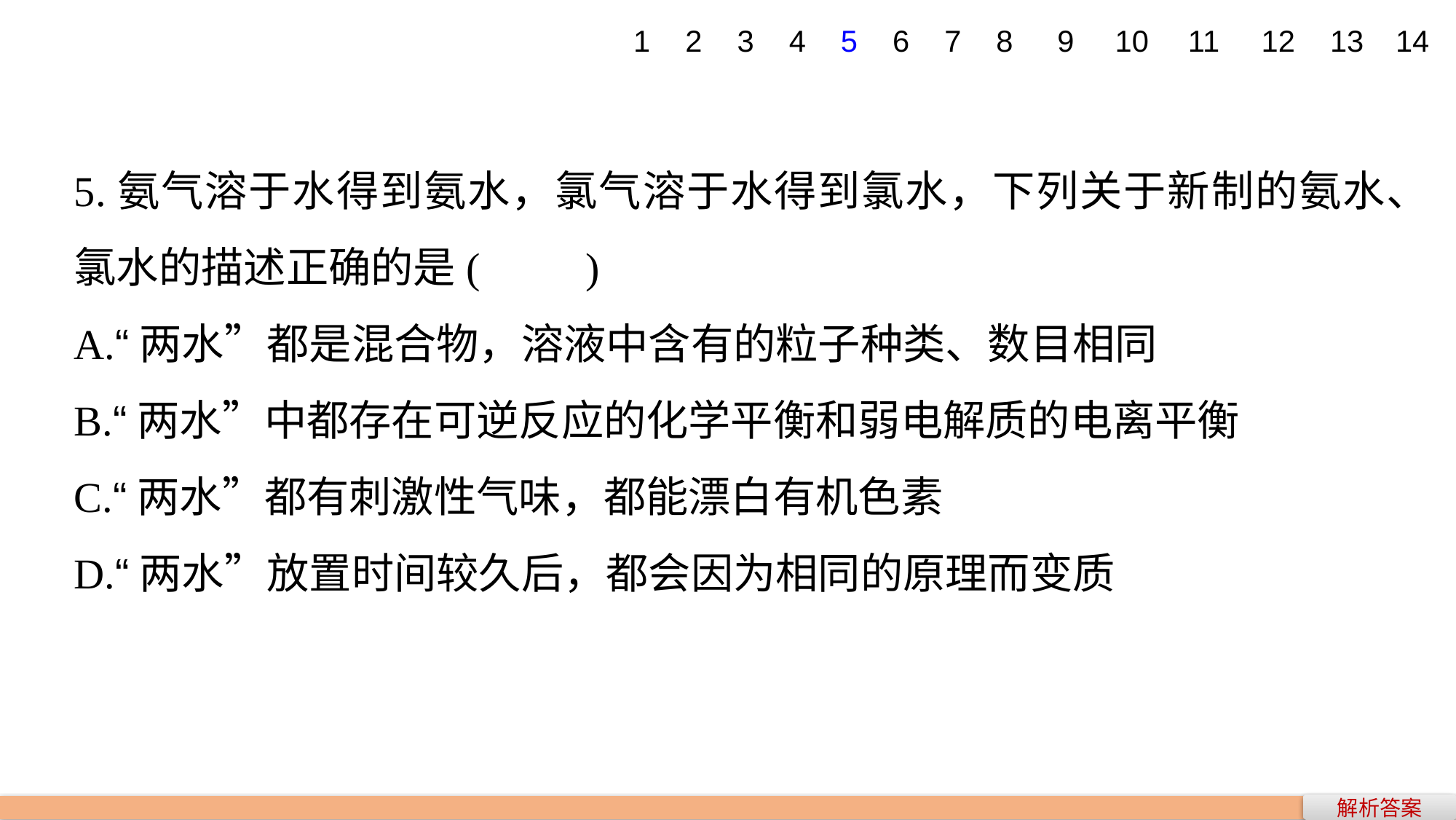

1
2
3
4
5
6
7
8
9
10
11
12
13
14
5.氨气溶于水得到氨水，氯气溶于水得到氯水，下列关于新制的氨水、氯水的描述正确的是(　　)
A.“两水”都是混合物，溶液中含有的粒子种类、数目相同
B.“两水”中都存在可逆反应的化学平衡和弱电解质的电离平衡
C.“两水”都有刺激性气味，都能漂白有机色素
D.“两水”放置时间较久后，都会因为相同的原理而变质
解析答案